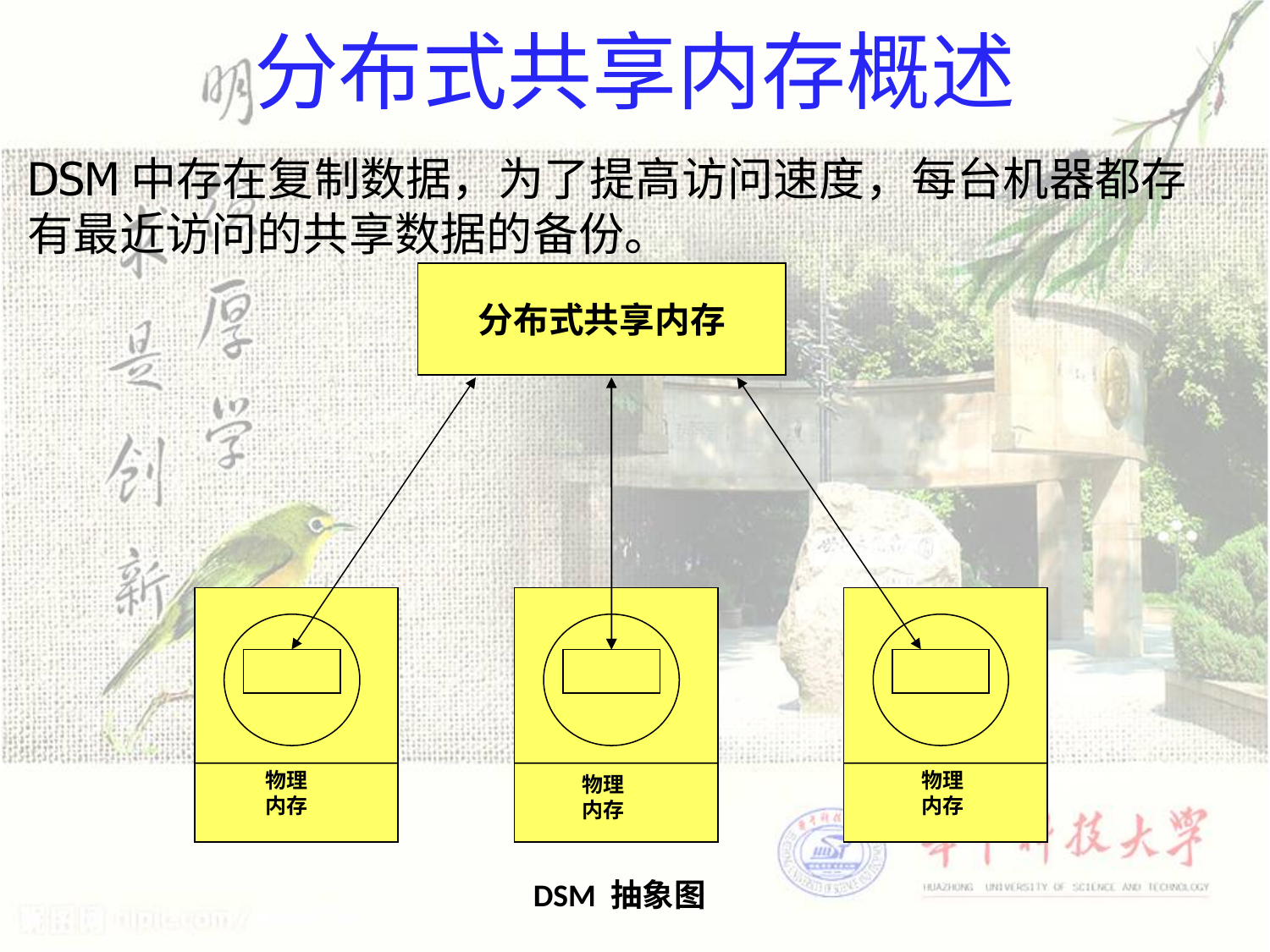

分布式共享内存概述
DSM中存在复制数据，为了提高访问速度，每台机器都存有最近访问的共享数据的备份。

分布式共享内存
分布式共享内存

物理
内存
物理
内存
物理
内存

DSM 抽象图